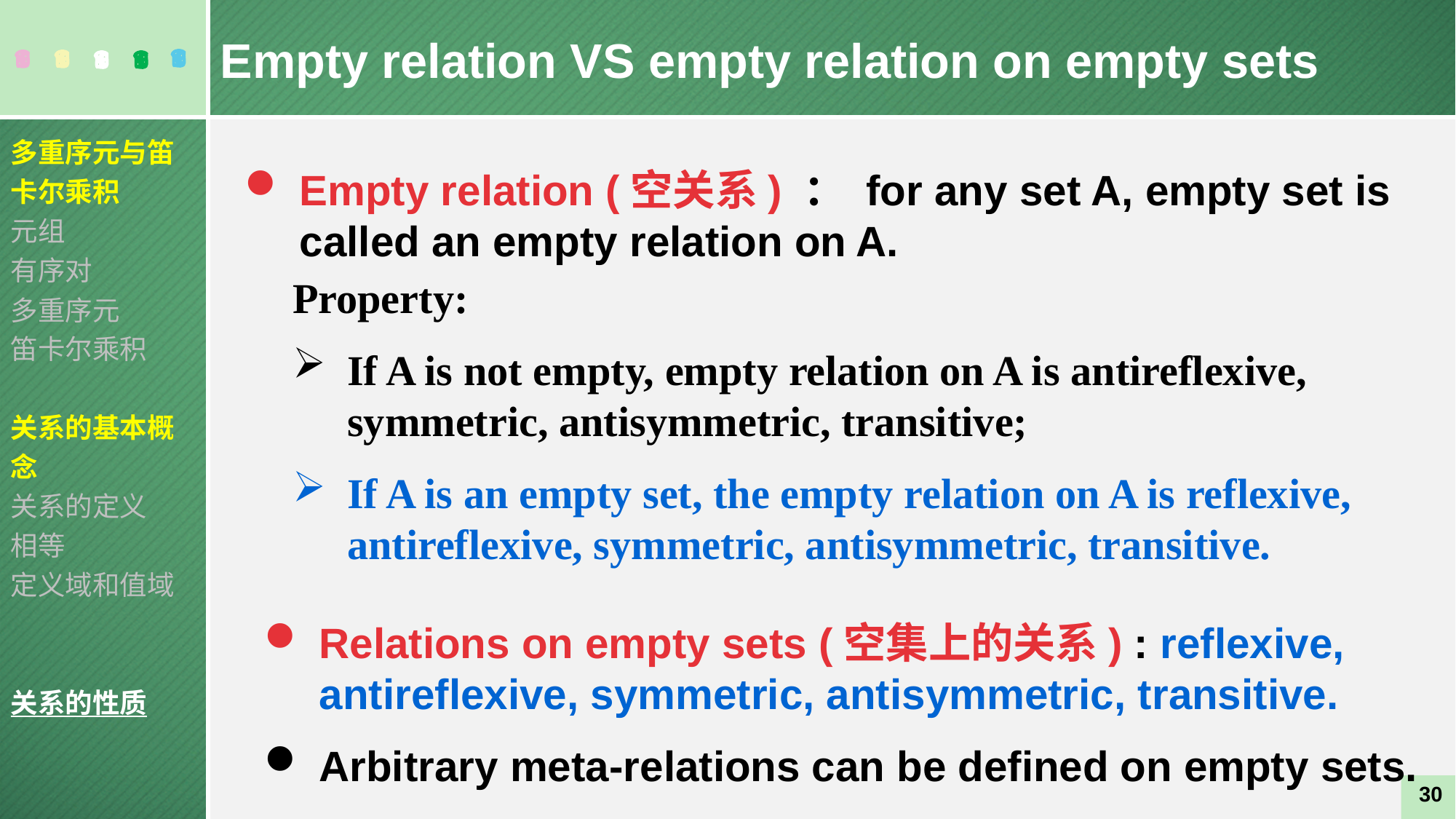

Empty relation VS empty relation on empty sets

多重序元与笛卡尔乘积
元组
有序对
多重序元
笛卡尔乘积

关系的基本概念
关系的定义
相等
定义域和值域

关系的性质
Empty relation (空关系) ： for any set A, empty set is called an empty relation on A.
Property:
If A is not empty, empty relation on A is antireflexive, symmetric, antisymmetric, transitive;
If A is an empty set, the empty relation on A is reflexive, antireflexive, symmetric, antisymmetric, transitive.
Relations on empty sets (空集上的关系) : reflexive, antireflexive, symmetric, antisymmetric, transitive.
Arbitrary meta-relations can be defined on empty sets.
30